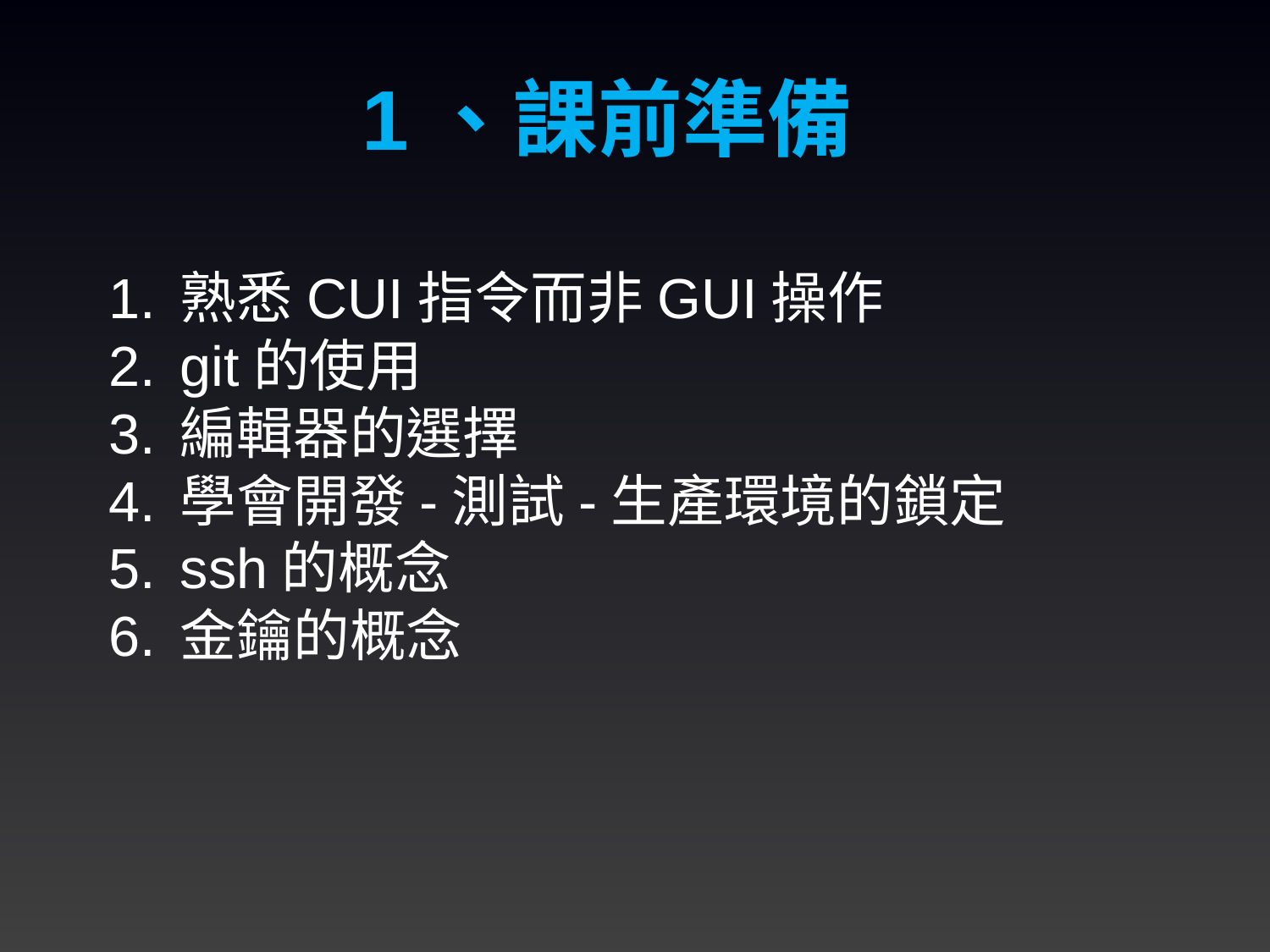

1、課前準備
熟悉CUI指令而非GUI操作
git的使用
編輯器的選擇
學會開發-測試-生產環境的鎖定
ssh的概念
金鑰的概念